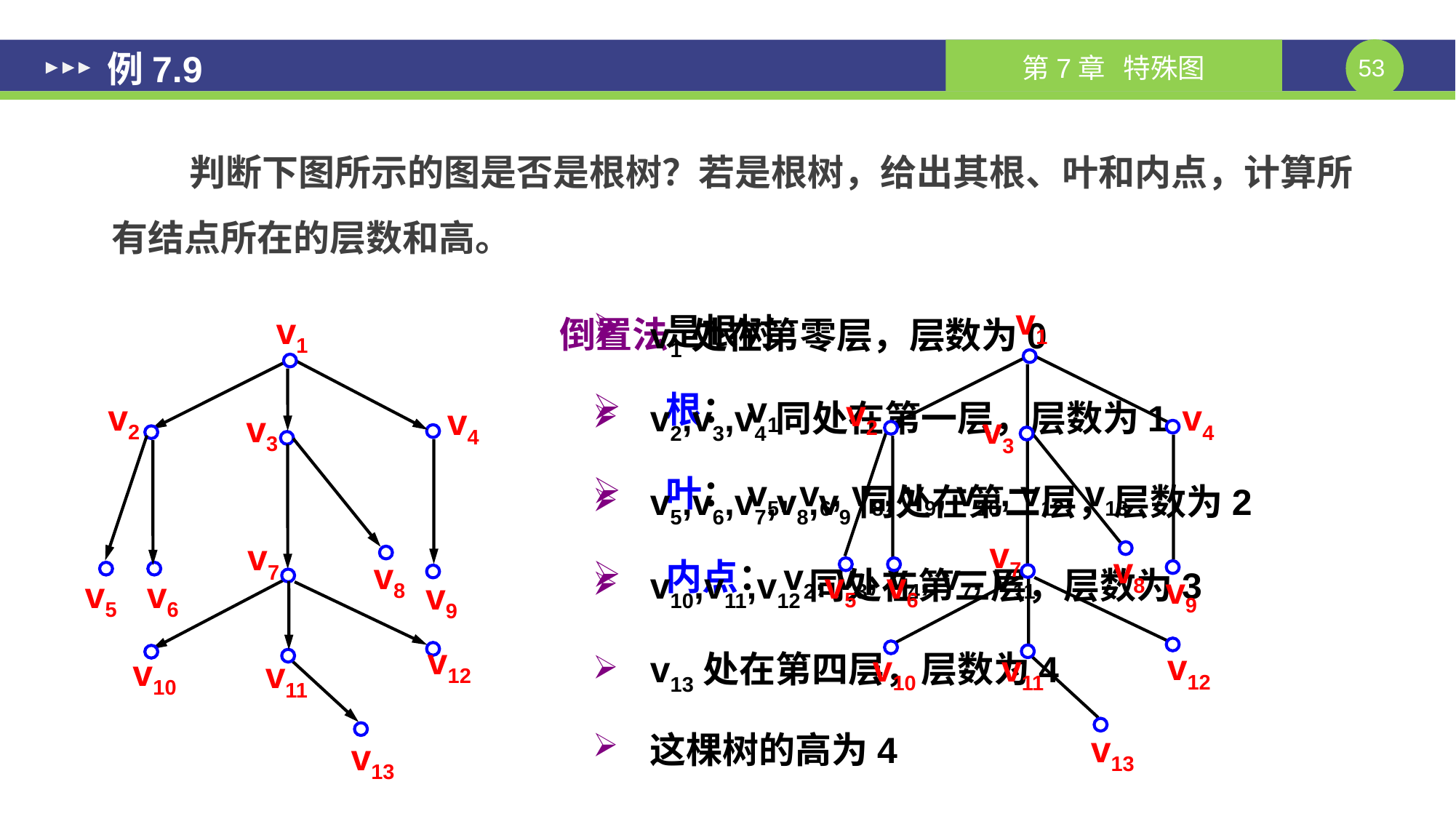

# 例7.9
判断下图所示的图是否是根树？若是根树，给出其根、叶和内点，计算所有结点所在的层数和高。
是根树
根：v1
叶：v5, v6, v8, v9, v10, v12, v13
内点：v2, v3, v4, v7, v11
v1处在第零层，层数为0
v2,v3,v4同处在第一层，层数为1
v5,v6,v7,v8,v9同处在第二层，层数为2
v10,v11,v12同处在第三层，层数为3
v13处在第四层，层数为4
这棵树的高为4
v1

v2
v4
v3

v7

v8

v5
v6

v9

v12

v10
v11

v13
倒置法
v1

v2
v4
v3

v7

v8

v5
v6
v9

v12

v10
v11

v13